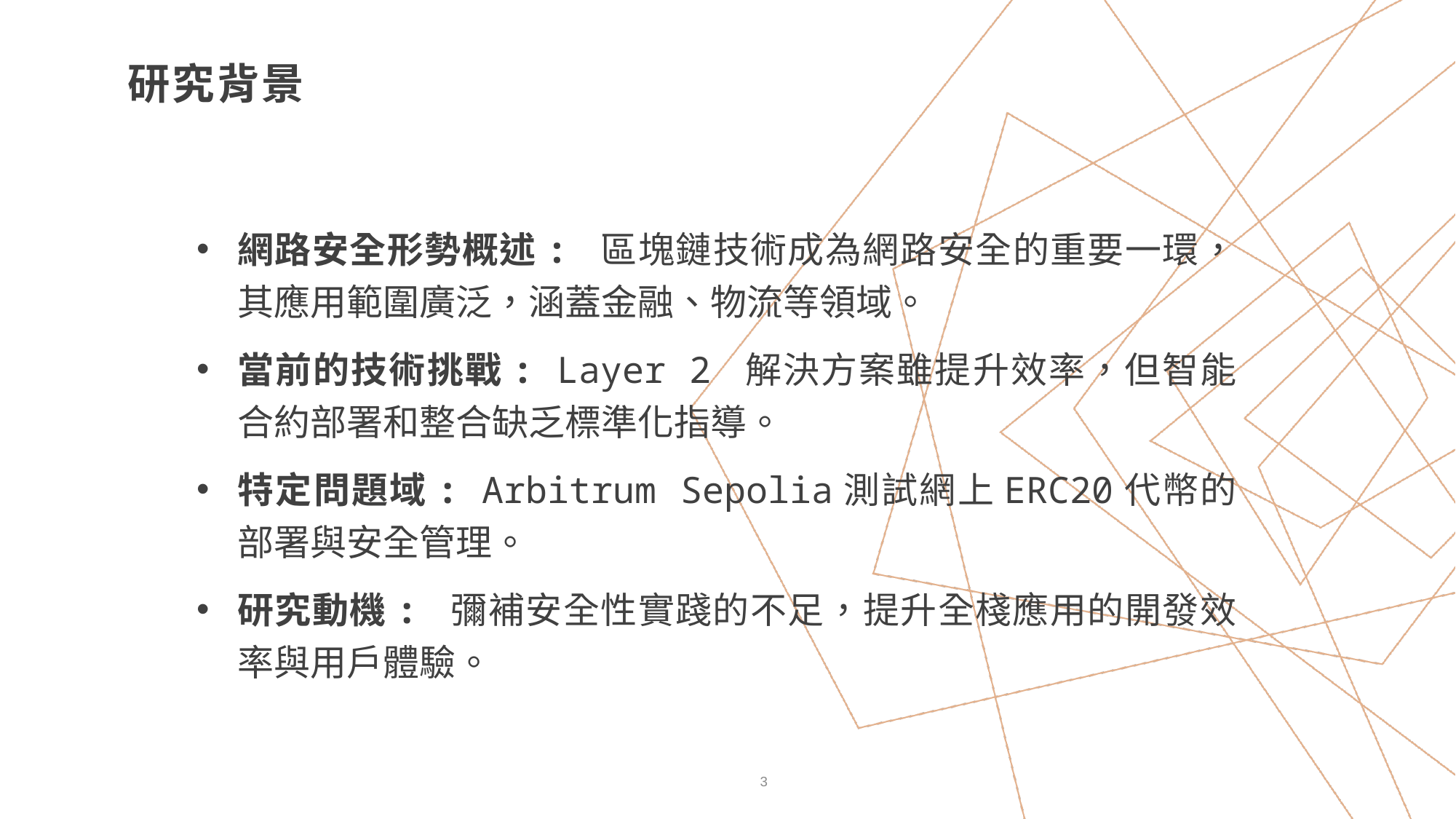

# 研究背景
網路安全形勢概述: 區塊鏈技術成為網路安全的重要一環，其應用範圍廣泛，涵蓋金融、物流等領域。
當前的技術挑戰: Layer 2 解決方案雖提升效率，但智能合約部署和整合缺乏標準化指導。
特定問題域: Arbitrum Sepolia測試網上ERC20代幣的部署與安全管理。
研究動機: 彌補安全性實踐的不足，提升全棧應用的開發效率與用戶體驗。
3